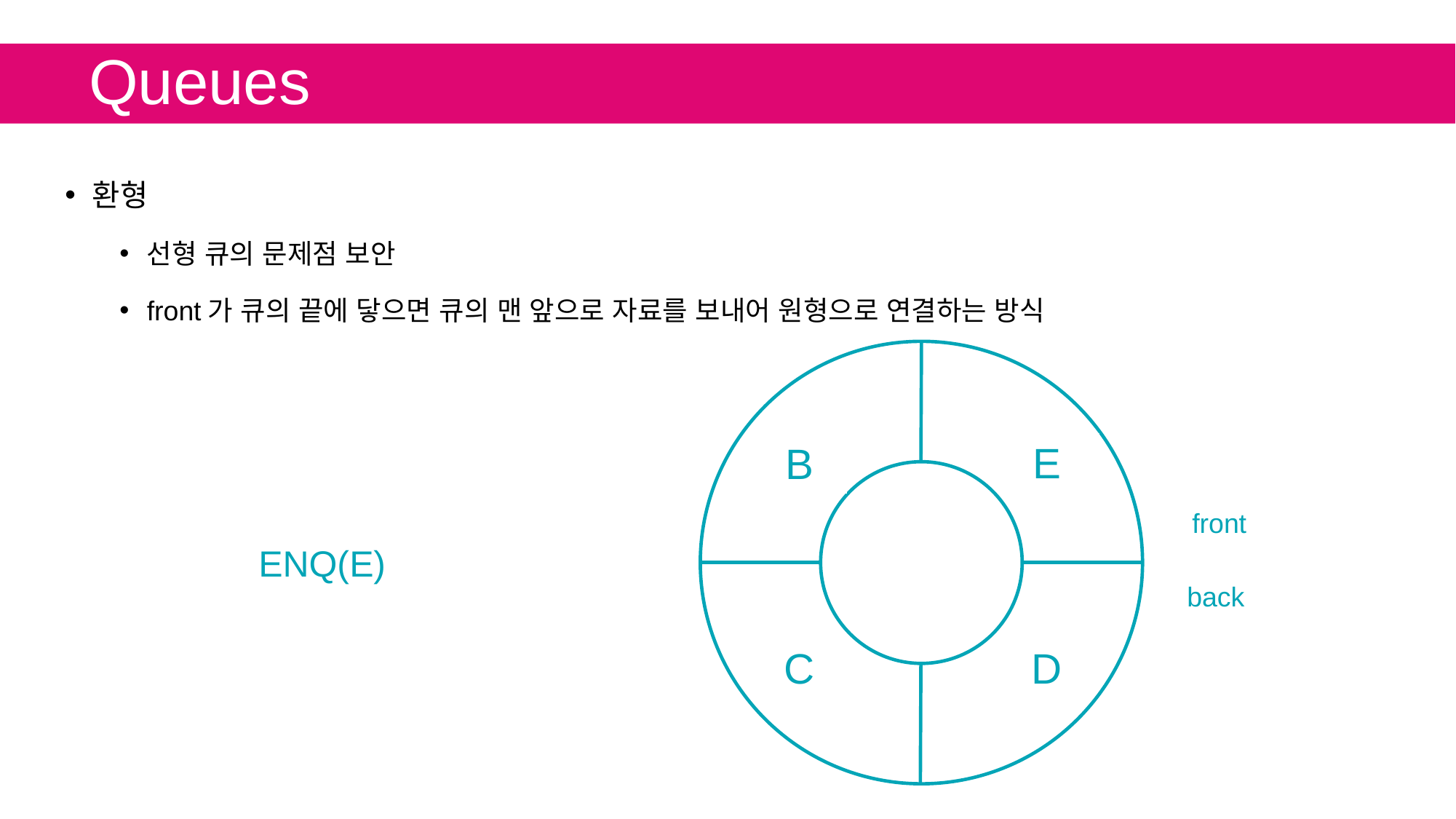

# Queues
환형
선형 큐의 문제점 보안
front가 큐의 끝에 닿으면 큐의 맨 앞으로 자료를 보내어 원형으로 연결하는 방식

E
B

A
front
ENQ(D)
ENQ(E)
ENQ(C)
ENQ(A)
DEQ(A)
ENQ(B)
back
C
D